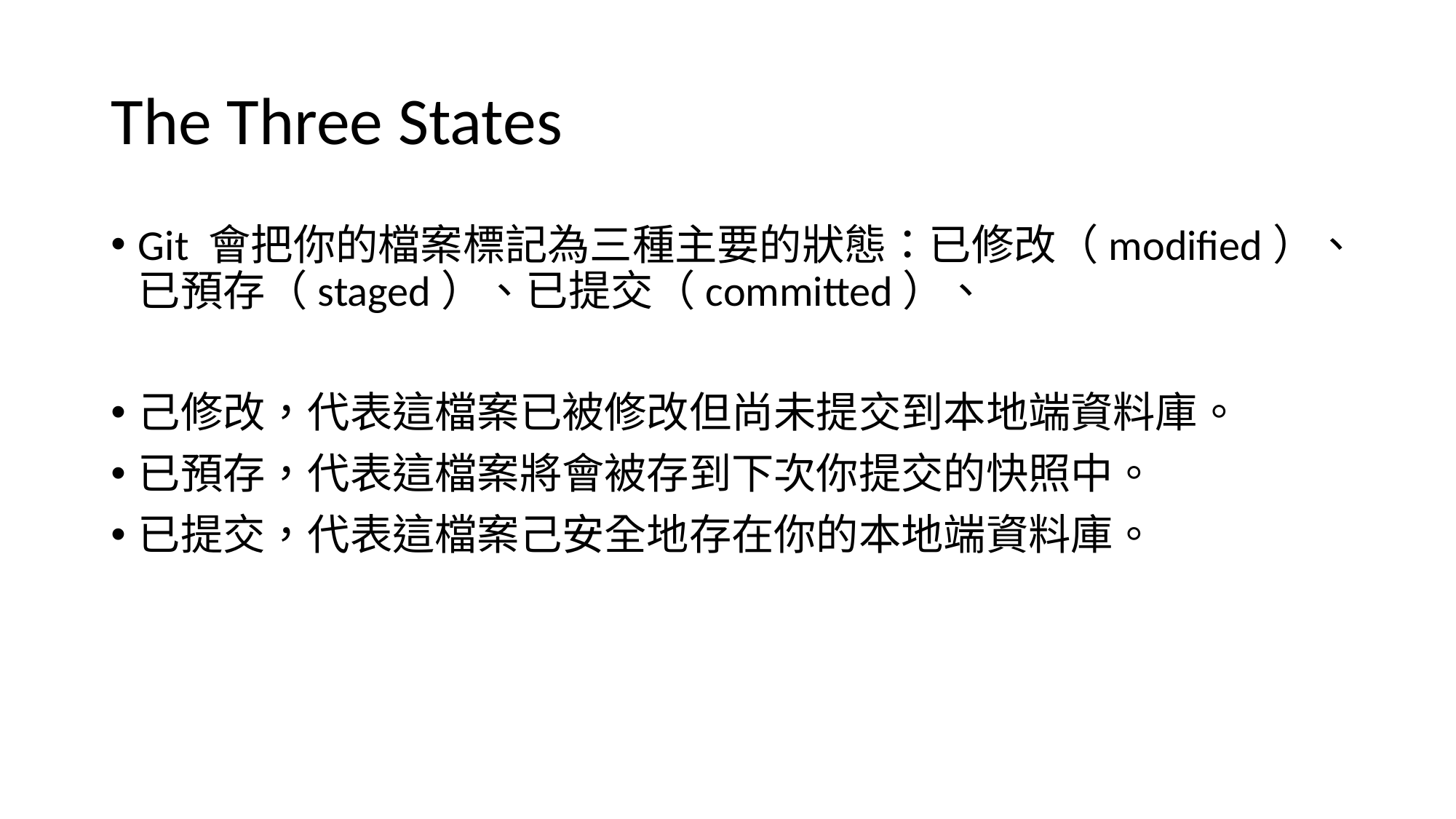

# The Three States
Git 會把你的檔案標記為三種主要的狀態：已修改（modified）、已預存（staged）、已提交（committed）、

己修改，代表這檔案已被修改但尚未提交到本地端資料庫。
已預存，代表這檔案將會被存到下次你提交的快照中。
已提交，代表這檔案己安全地存在你的本地端資料庫。